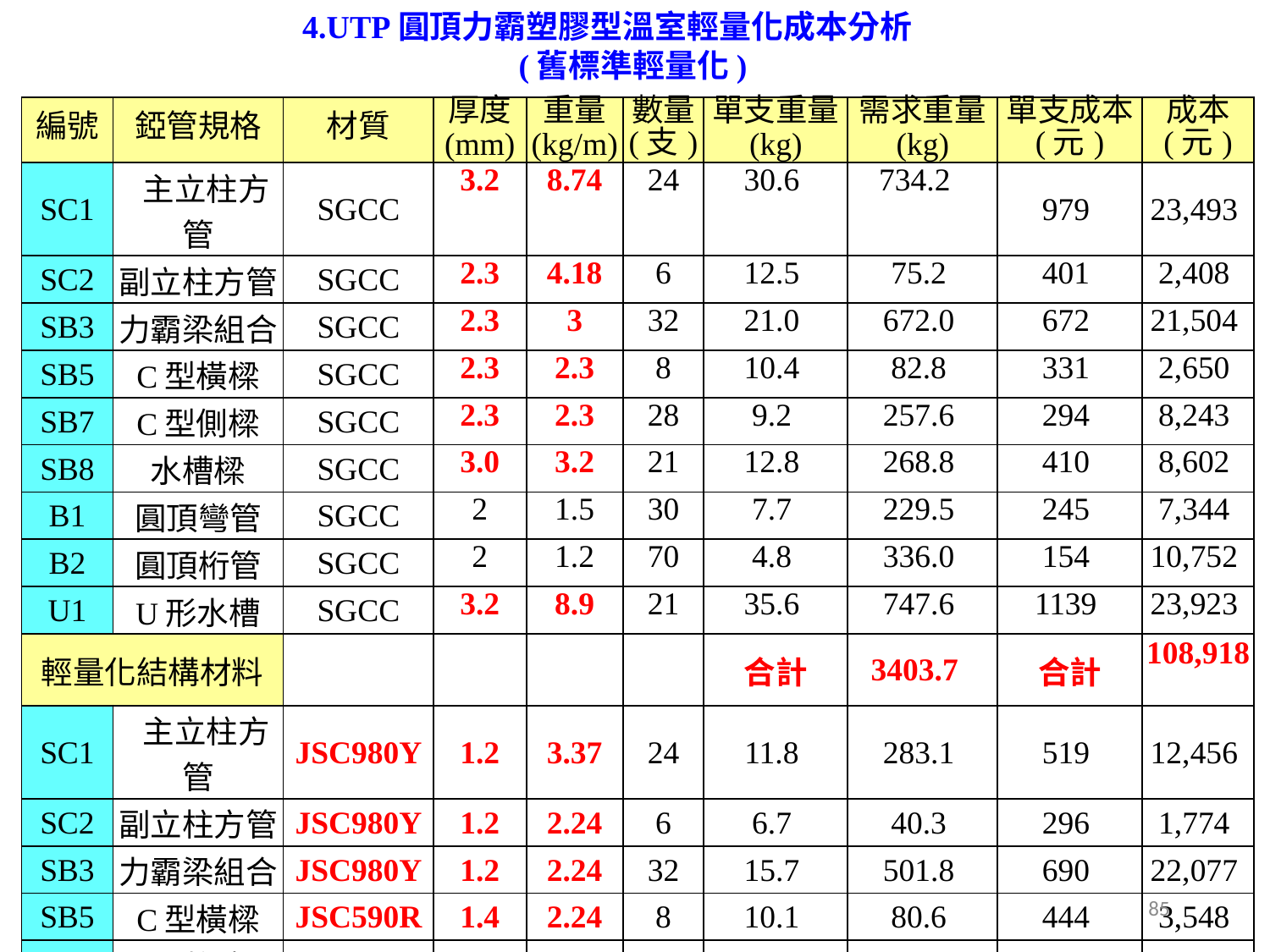

4.UTP圓頂力霸塑膠型溫室輕量化成本分析
(舊標準輕量化)
| 編號 | 錏管規格 | 材質 | 厚度 (mm) | 重量 (kg/m) | 數量 (支) | 單支重量 (kg) | 需求重量 (kg) | 單支成本 (元) | 成本 (元) |
| --- | --- | --- | --- | --- | --- | --- | --- | --- | --- |
| SC1 | 主立柱方管 | SGCC | 3.2 | 8.74 | 24 | 30.6 | 734.2 | 979 | 23,493 |
| SC2 | 副立柱方管 | SGCC | 2.3 | 4.18 | 6 | 12.5 | 75.2 | 401 | 2,408 |
| SB3 | 力霸梁組合 | SGCC | 2.3 | 3 | 32 | 21.0 | 672.0 | 672 | 21,504 |
| SB5 | C型橫樑 | SGCC | 2.3 | 2.3 | 8 | 10.4 | 82.8 | 331 | 2,650 |
| SB7 | C型側樑 | SGCC | 2.3 | 2.3 | 28 | 9.2 | 257.6 | 294 | 8,243 |
| SB8 | 水槽樑 | SGCC | 3.0 | 3.2 | 21 | 12.8 | 268.8 | 410 | 8,602 |
| B1 | 圓頂彎管 | SGCC | 2 | 1.5 | 30 | 7.7 | 229.5 | 245 | 7,344 |
| B2 | 圓頂桁管 | SGCC | 2 | 1.2 | 70 | 4.8 | 336.0 | 154 | 10,752 |
| U1 | U形水槽 | SGCC | 3.2 | 8.9 | 21 | 35.6 | 747.6 | 1139 | 23,923 |
| 輕量化結構材料 |  |  |  |  |  | 合計 | 3403.7 | 合計 | 108,918 |
| SC1 | 主立柱方管 | JSC980Y | 1.2 | 3.37 | 24 | 11.8 | 283.1 | 519 | 12,456 |
| SC2 | 副立柱方管 | JSC980Y | 1.2 | 2.24 | 6 | 6.7 | 40.3 | 296 | 1,774 |
| SB3 | 力霸梁組合 | JSC980Y | 1.2 | 2.24 | 32 | 15.7 | 501.8 | 690 | 22,077 |
| SB5 | C型橫樑 | JSC590R | 1.4 | 2.24 | 8 | 10.1 | 80.6 | 444 | 3,548 |
| SB7 | C型側樑 | JSC590R | 1.4 | 2.24 | 28 | 9.0 | 250.9 | 394 | 11,039 |
| SB8 | 水槽樑 | JSC980Y | 1.2 | 2.8 | 21 | 11.2 | 235.2 | 493 | 10,349 |
| B1 | 圓頂彎管 | SGCC | 2.0 | 1.5 | 30 | 7.7 | 229.5 | 245 | 7,344 |
| B2 | 圓頂桁管 | SGCC | 2.0 | 1.2 | 70 | 4.8 | 336.0 | 154 | 10,752 |
| U1 | U形水槽 | SUS202-1 | 1.4 | 4 | 21 | 16.0 | 336.0 | 880 | 18480 |
|  | 重量減輕 33% |  | 材料成本減少 10% |  |  | 合計 | 2293.4 | 合計 | 97,819 |
85